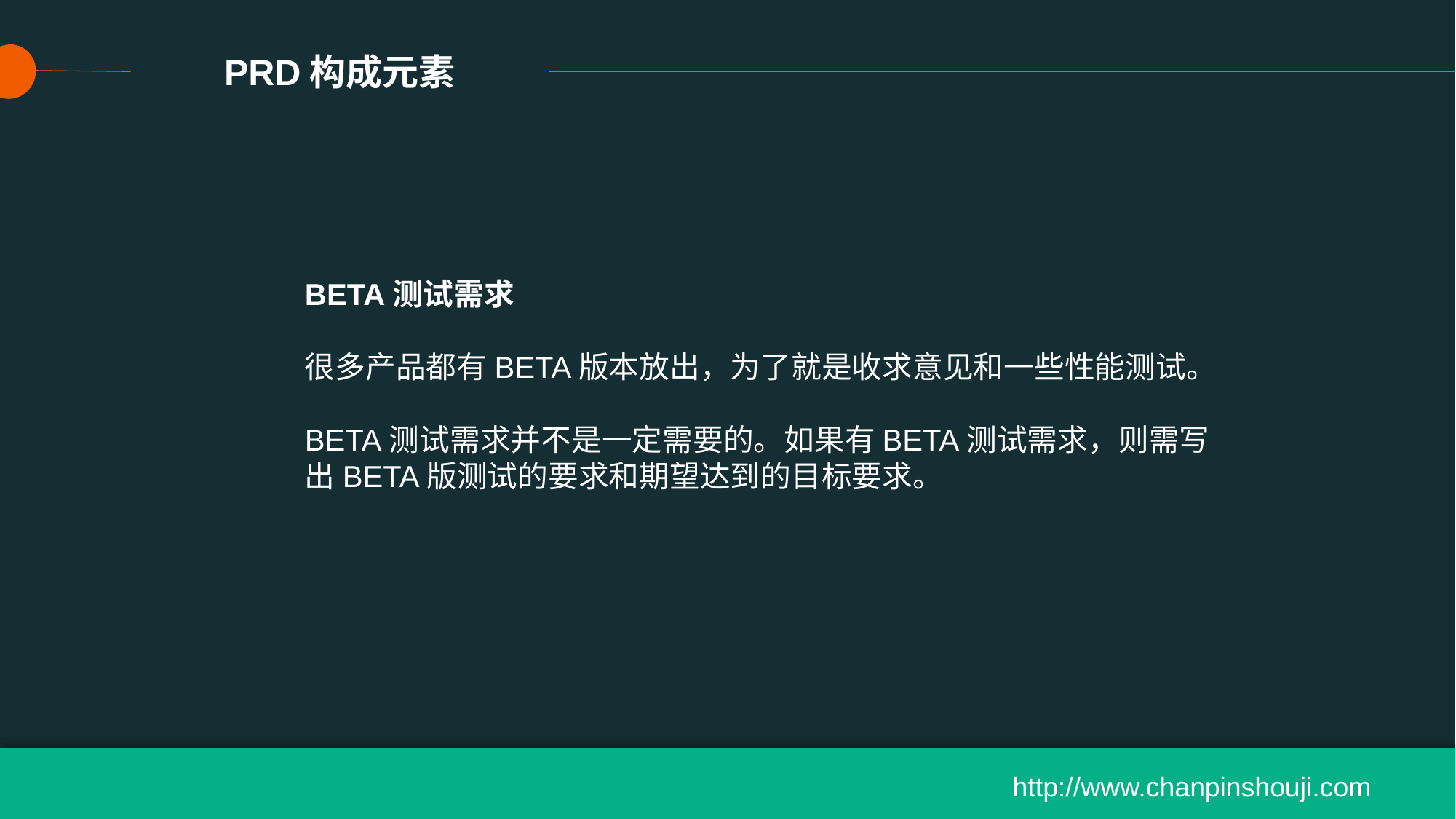

PRD构成元素
BETA测试需求

很多产品都有BETA版本放出，为了就是收求意见和一些性能测试。

BETA测试需求并不是一定需要的。如果有BETA测试需求，则需写出BETA版测试的要求和期望达到的目标要求。
http://www.chanpinshouji.com